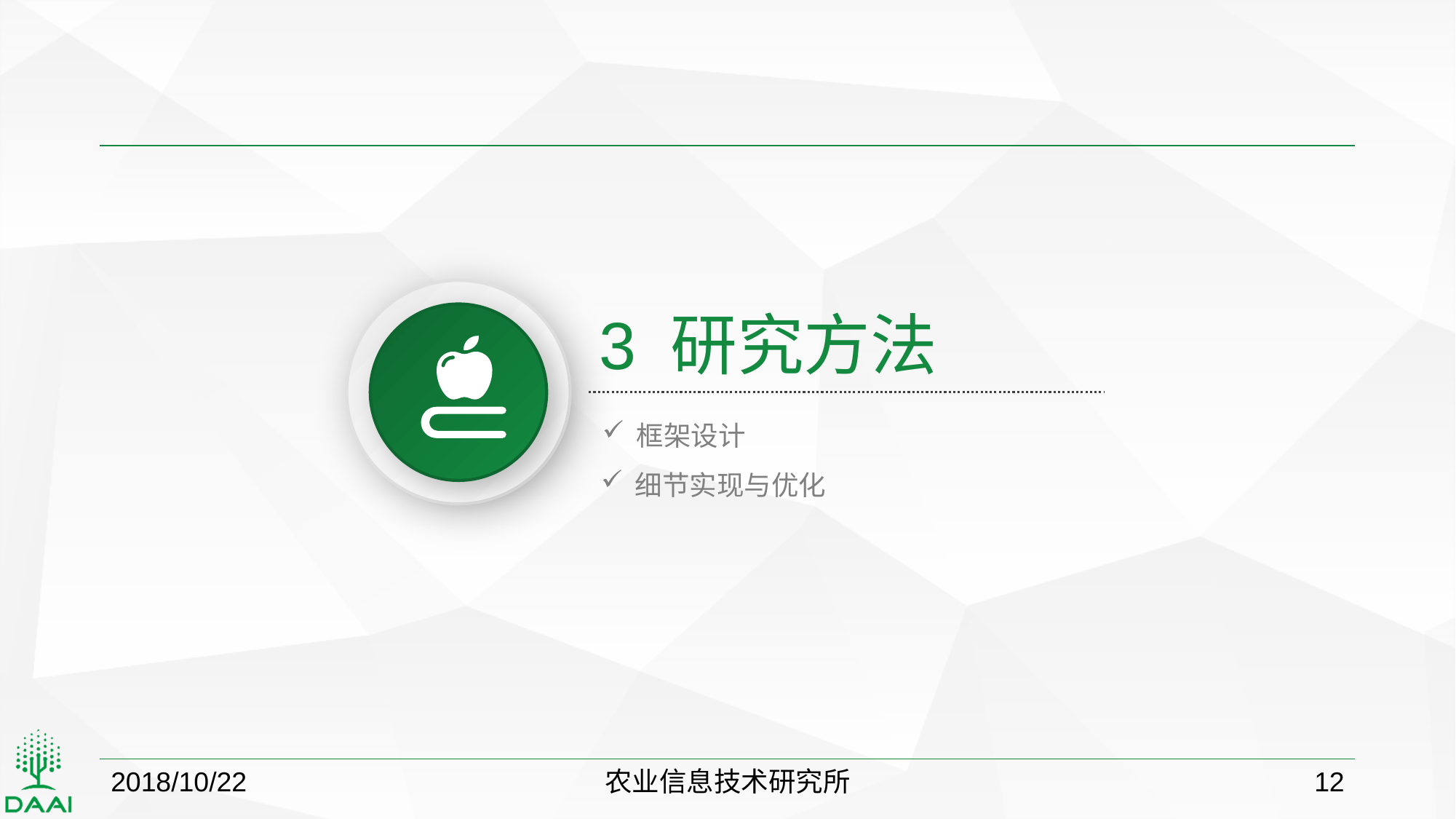

3 研究方法
框架设计
细节实现与优化
2018/10/22
农业信息技术研究所
12